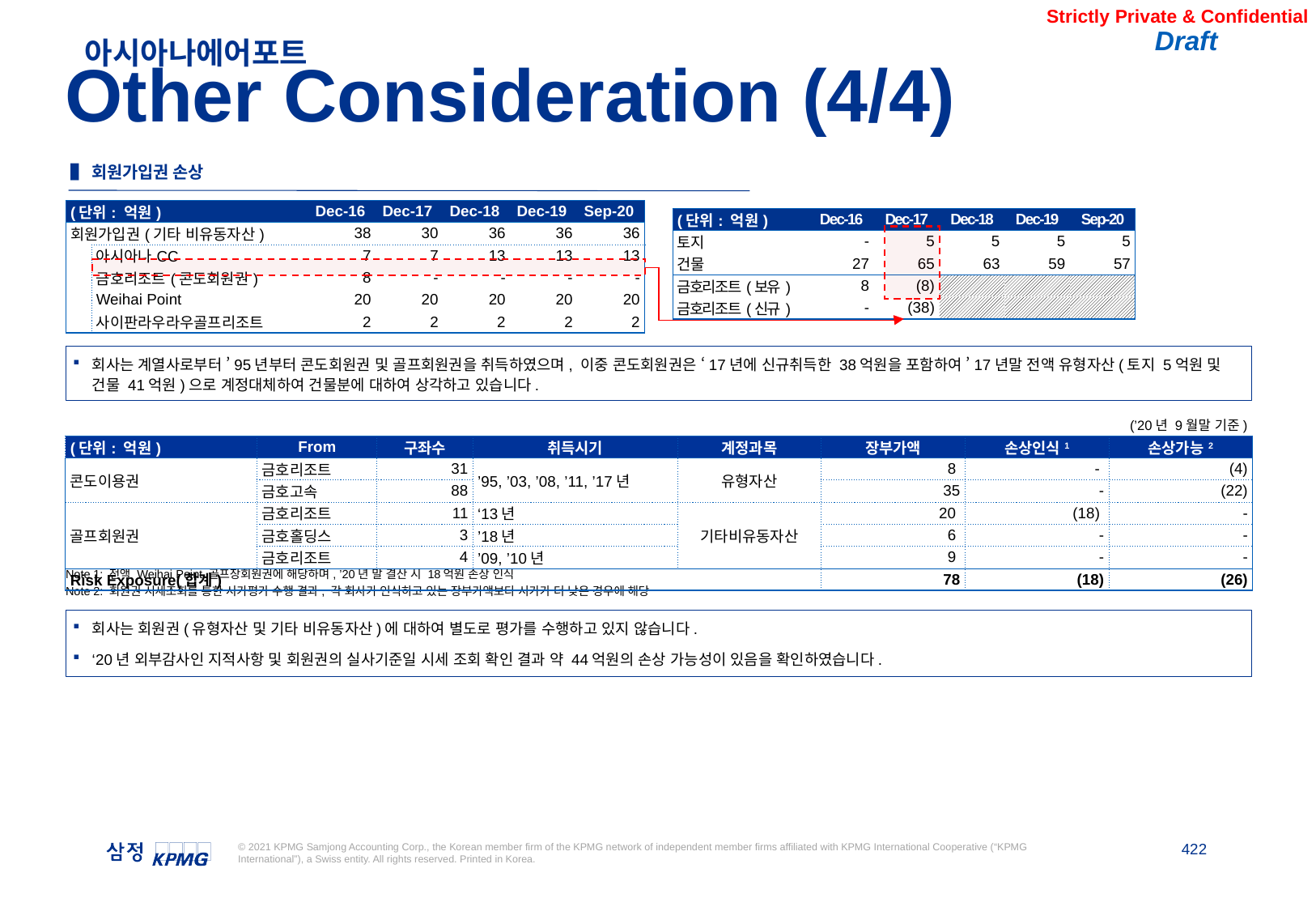

아시아나에어포트
Other Consideration (4/4)
▌회원가입권 손상

| (단위: 억원) |  | Dec-16 | Dec-17 | Dec-18 | Dec-19 | Sep-20 |
| --- | --- | --- | --- | --- | --- | --- |
| 회원가입권(기타 비유동자산) |  | 38 | 30 | 36 | 36 | 36 |
|  | 아시아나CC | 7 | 7 | 13 | 13 | 13 |
|  | 금호리조트(콘도회원권) | 8 | - | - | - | - |
|  | Weihai Point | 20 | 20 | 20 | 20 | 20 |
|  | 사이판라우라우골프리조트 | 2 | 2 | 2 | 2 | 2 |
| (단위: 억원) | Dec-16 | Dec-17 | Dec-18 | Dec-19 | Sep-20 |
| --- | --- | --- | --- | --- | --- |
| 토지 | - | 5 | 5 | 5 | 5 |
| 건물 | 27 | 65 | 63 | 59 | 57 |
| 금호리조트(보유) | 8 | (8) |  |  |  |
| 금호리조트(신규) | - | (38) |  |  |  |

회사는 계열사로부터 ’95년부터 콘도회원권 및 골프회원권을 취득하였으며, 이중 콘도회원권은 ‘17년에 신규취득한 38억원을 포함하여 ’17년말 전액 유형자산(토지 5억원 및 건물 41억원)으로 계정대체하여 건물분에 대하여 상각하고 있습니다.
(’20년 9월말 기준)
| (단위: 억원) | From | 구좌수 | 취득시기 | 계정과목 | 장부가액 | 손상인식1 | 손상가능2 |
| --- | --- | --- | --- | --- | --- | --- | --- |
| 콘도이용권 | 금호리조트 | 31 | ’95, ’03, ’08, ’11, ’17년 | 유형자산 | 8 | - | (4) |
|  | 금호고속 | 88 |  |  | 35 | - | (22) |
| 골프회원권 | 금호리조트 | 11 | ‘13년 | 기타비유동자산 | 20 | (18) | - |
|  | 금호홀딩스 | 3 | ’18년 |  | 6 | - | - |
|  | 금호리조트 | 4 | ’09, ’10년 |  | 9 | - | - |
| Risk Exposure(합계) |  |  |  |  | 78 | (18) | (26) |
| Note 1: 전액 Weihai Point 골프장회원권에 해당하며, ’20년 말 결산 시 18억원 손상 인식 Note 2: 회원권 시세조회를 통한 시가평가 수행 결과, 각 회사가 인식하고 있는 장부가액보다 시가가 더 낮은 경우에 해당 |
| --- |
회사는 회원권(유형자산 및 기타 비유동자산)에 대하여 별도로 평가를 수행하고 있지 않습니다.
‘20년 외부감사인 지적사항 및 회원권의 실사기준일 시세 조회 확인 결과 약 44억원의 손상 가능성이 있음을 확인하였습니다.